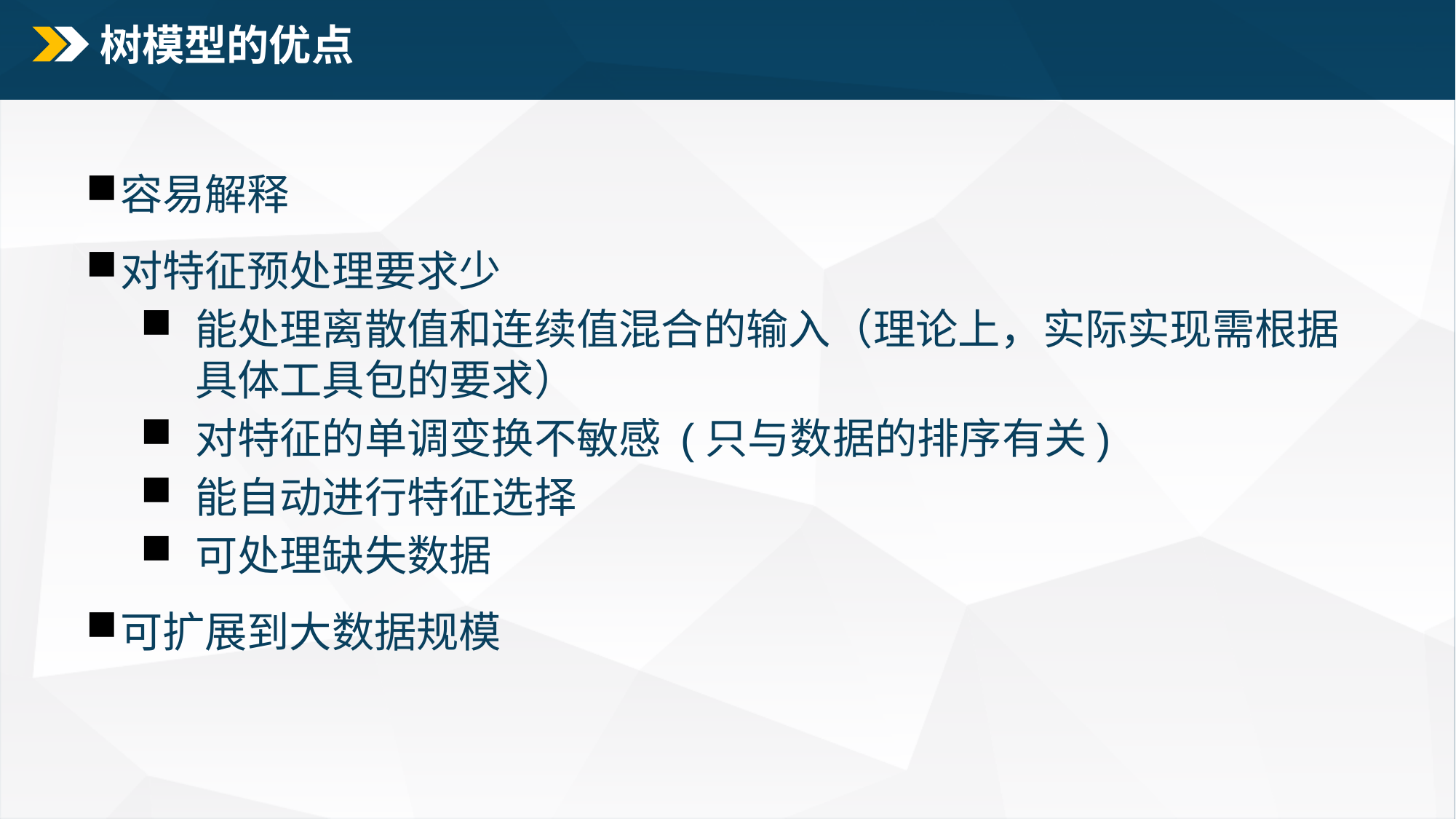

# 树模型的优点
容易解释
对特征预处理要求少
能处理离散值和连续值混合的输入（理论上，实际实现需根据具体工具包的要求）
对特征的单调变换不敏感 (只与数据的排序有关)
能自动进行特征选择
可处理缺失数据
可扩展到大数据规模